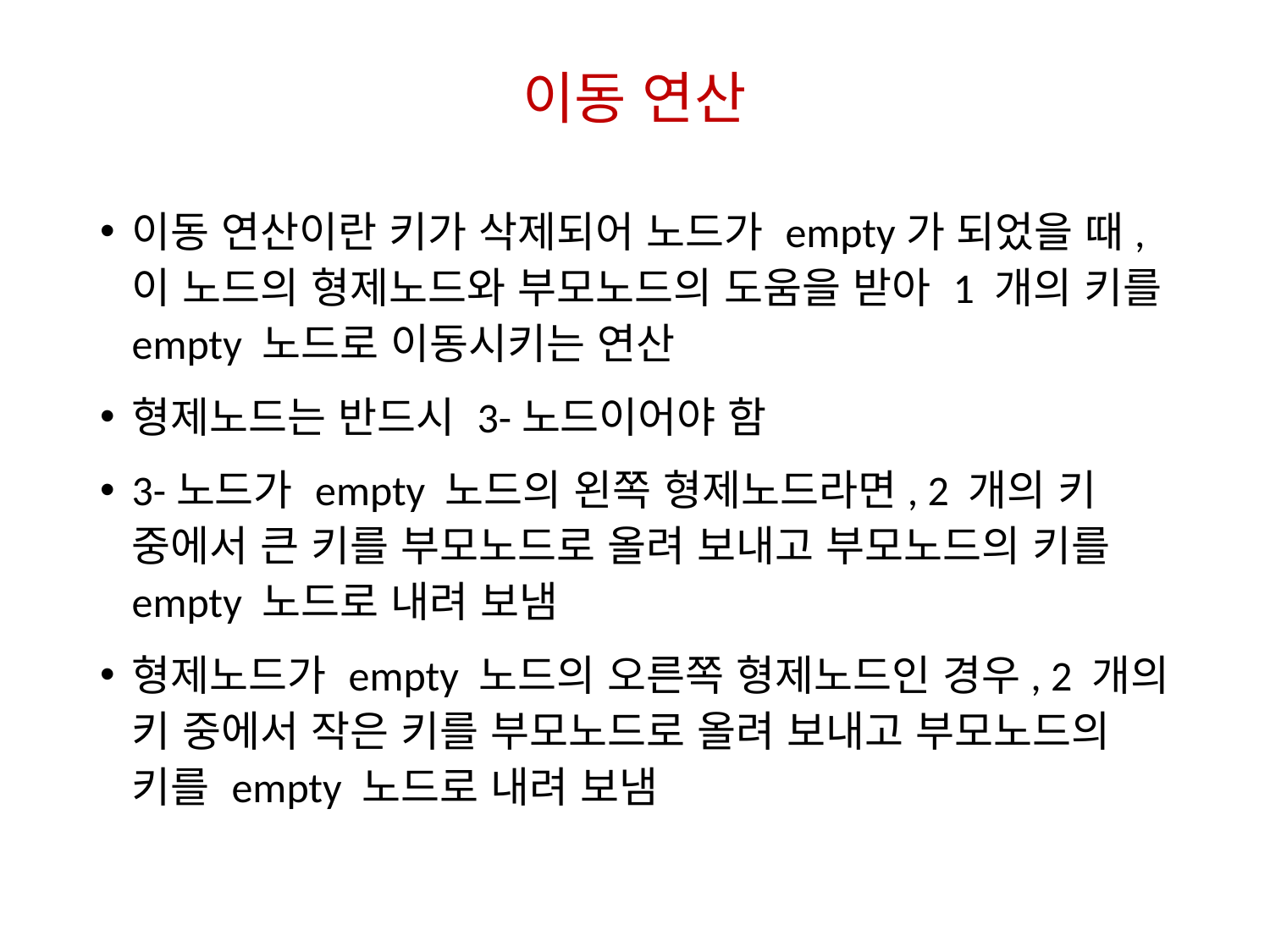

# 이동 연산
이동 연산이란 키가 삭제되어 노드가 empty가 되었을 때, 이 노드의 형제노드와 부모노드의 도움을 받아 1 개의 키를 empty 노드로 이동시키는 연산
형제노드는 반드시 3-노드이어야 함
3-노드가 empty 노드의 왼쪽 형제노드라면, 2 개의 키 중에서 큰 키를 부모노드로 올려 보내고 부모노드의 키를 empty 노드로 내려 보냄
형제노드가 empty 노드의 오른쪽 형제노드인 경우, 2 개의 키 중에서 작은 키를 부모노드로 올려 보내고 부모노드의 키를 empty 노드로 내려 보냄